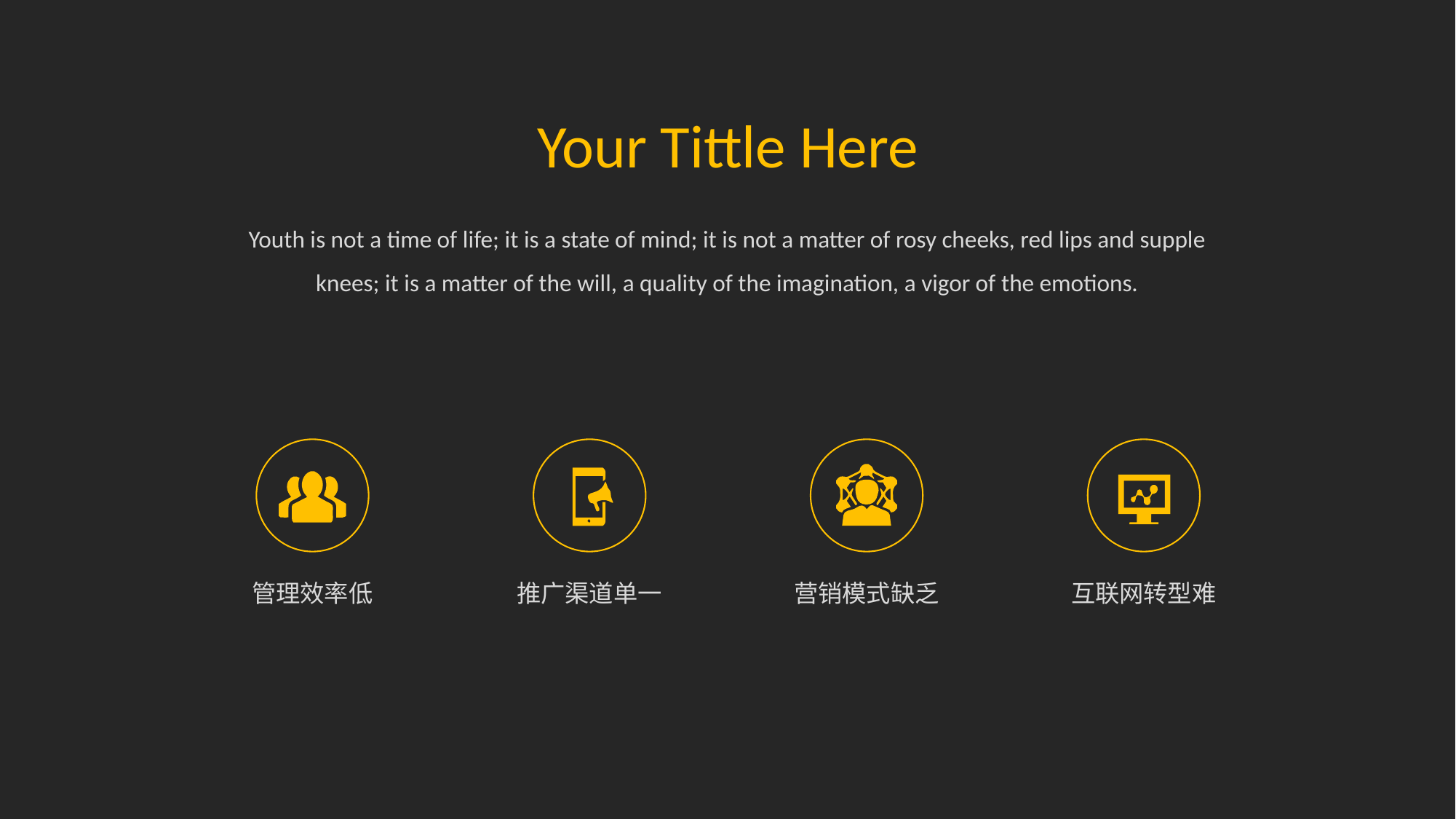

Your Tittle Here
Youth is not a time of life; it is a state of mind; it is not a matter of rosy cheeks, red lips and supple knees; it is a matter of the will, a quality of the imagination, a vigor of the emotions.

管理效率低
推广渠道单一
营销模式缺乏
互联网转型难